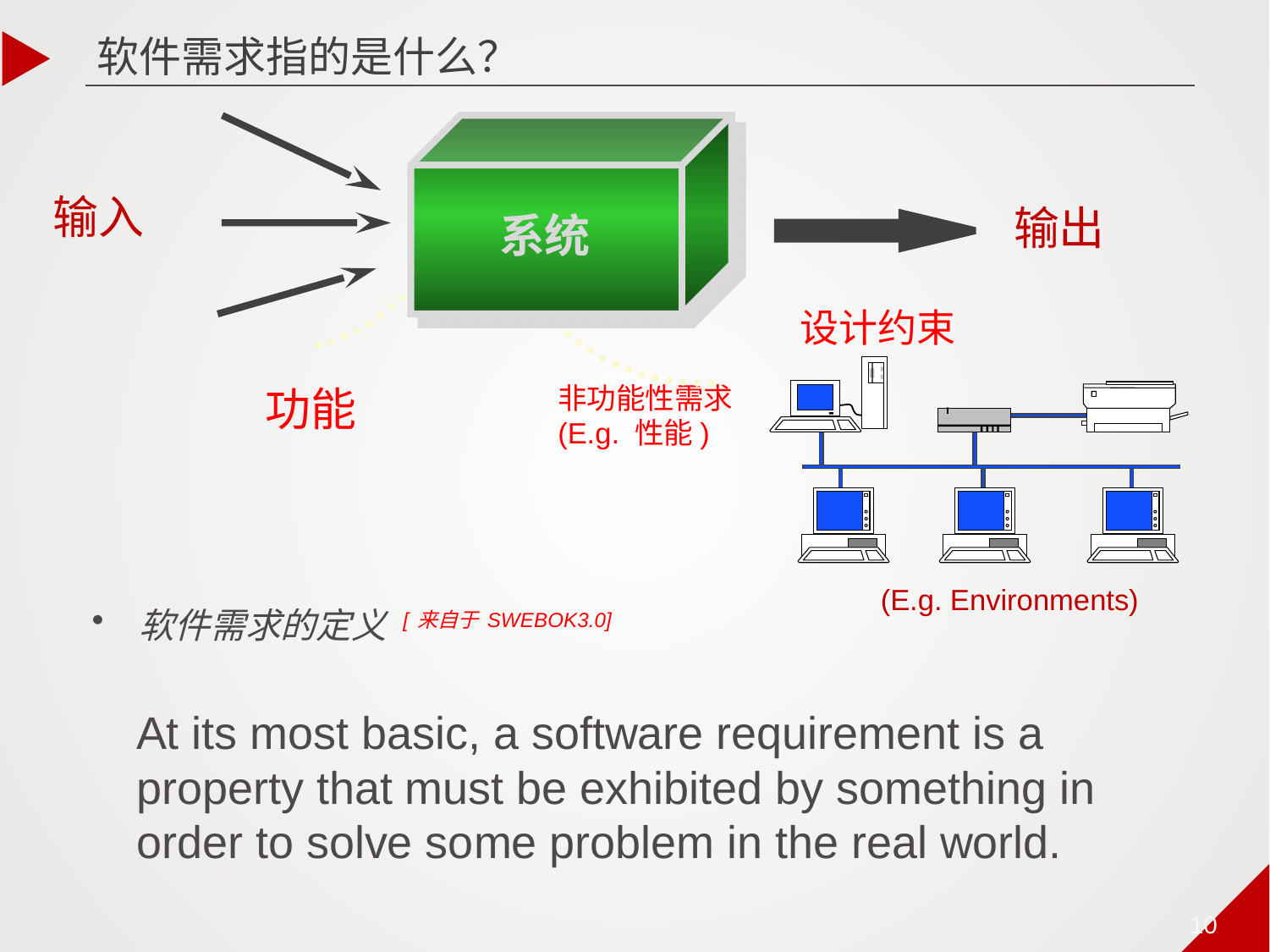

软件需求指的是什么？

系统
输入
输出

设计约束

非功能性需求
(E.g. 性能)
功能
(E.g. Environments)
软件需求的定义 [来自于SWEBOK3.0]

At its most basic, a software requirement is a property that must be exhibited by something in order to solve some problem in the real world.